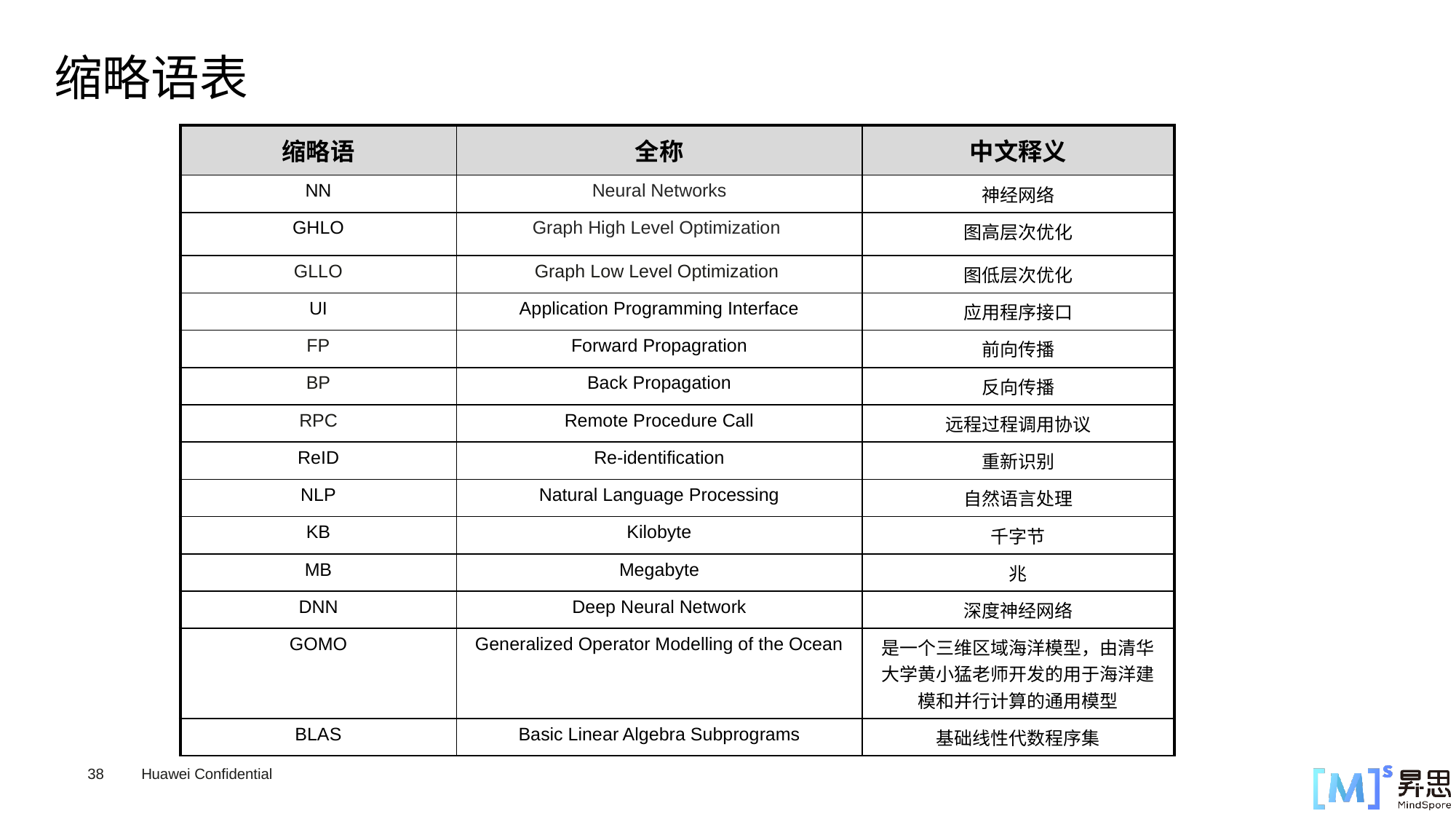

# 缩略语表
| 缩略语 | 全称 | 中文释义 |
| --- | --- | --- |
| NN | Neural Networks | 神经网络 |
| GHLO | Graph High Level Optimization | 图高层次优化 |
| GLLO | Graph Low Level Optimization | 图低层次优化 |
| UI | Application Programming Interface | 应用程序接口 |
| FP | Forward Propagration | 前向传播 |
| BP | Back Propagation | 反向传播 |
| RPC | Remote Procedure Call | 远程过程调用协议 |
| ReID | Re-identification | 重新识别 |
| NLP | Natural Language Processing | 自然语言处理 |
| KB | Kilobyte | 千字节 |
| MB | Megabyte | 兆 |
| DNN | Deep Neural Network | 深度神经网络 |
| GOMO | Generalized Operator Modelling of the Ocean | 是一个三维区域海洋模型，由清华大学黄小猛老师开发的用于海洋建模和并行计算的通用模型 |
| BLAS | Basic Linear Algebra Subprograms | 基础线性代数程序集 |